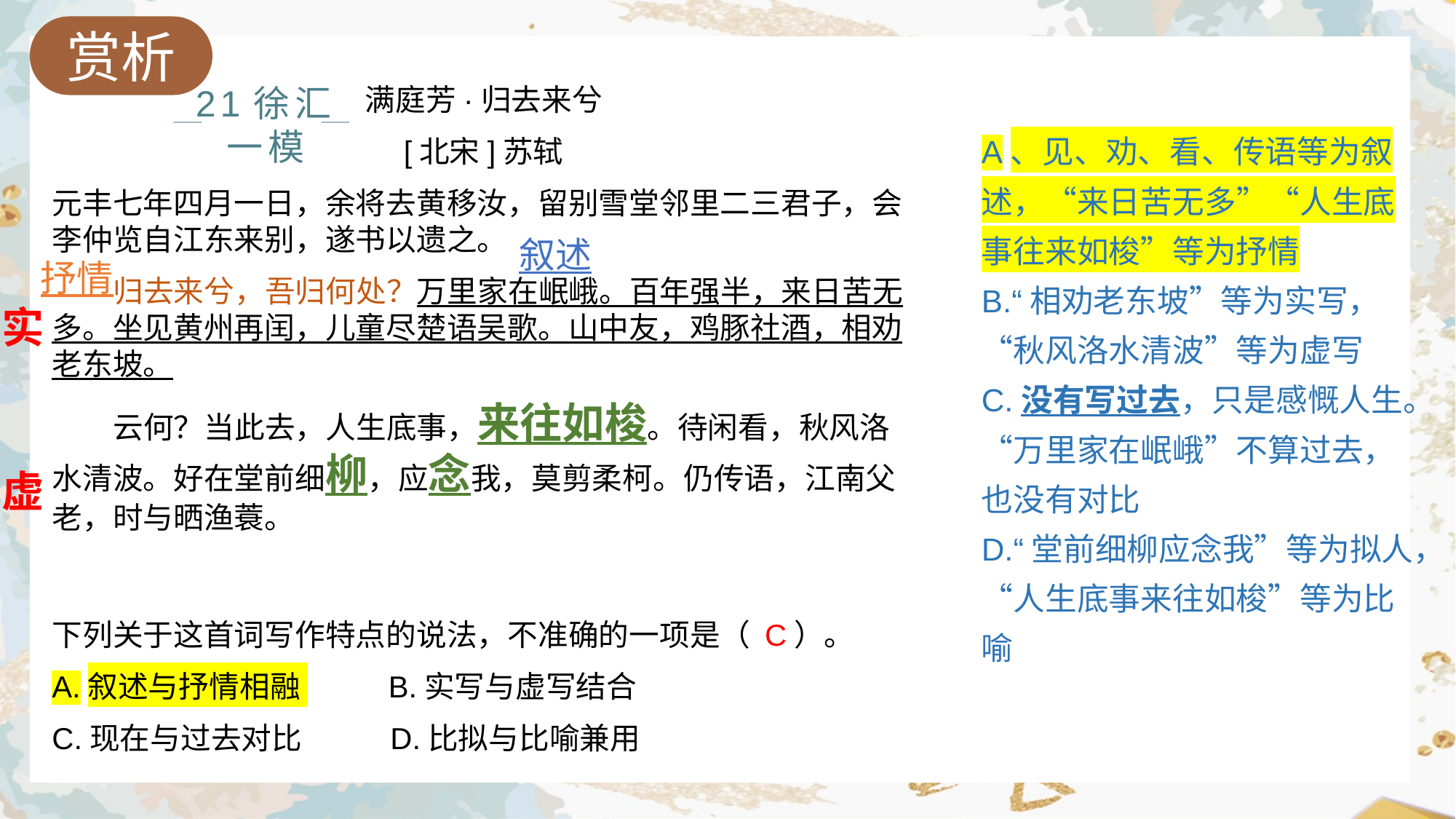

赏析

满庭芳·归去来兮
[北宋]苏轼
元丰七年四月一日，余将去黄移汝，留别雪堂邻里二三君子，会李仲览自江东来别，遂书以遗之。
        归去来兮，吾归何处？万里家在岷峨。百年强半，来日苦无多。坐见黄州再闰，儿童尽楚语吴歌。山中友，鸡豚社酒，相劝老东坡。
        云何？当此去，人生底事，来往如梭。待闲看，秋风洛水清波。好在堂前细柳，应念我，莫剪柔柯。仍传语，江南父老，时与晒渔蓑。

下列关于这首词写作特点的说法，不准确的一项是（ C）。
A.叙述与抒情相融            B.实写与虚写结合
C.现在与过去对比            D.比拟与比喻兼用
21徐汇一模
A、见、劝、看、传语等为叙述，“来日苦无多”“人生底事往来如梭”等为抒情
B.“相劝老东坡”等为实写，“秋风洛水清波”等为虚写
C.没有写过去，只是感慨人生。“万里家在岷峨”不算过去，也没有对比
D.“堂前细柳应念我”等为拟人，“人生底事来往如梭”等为比喻
叙述

抒情
实
虚